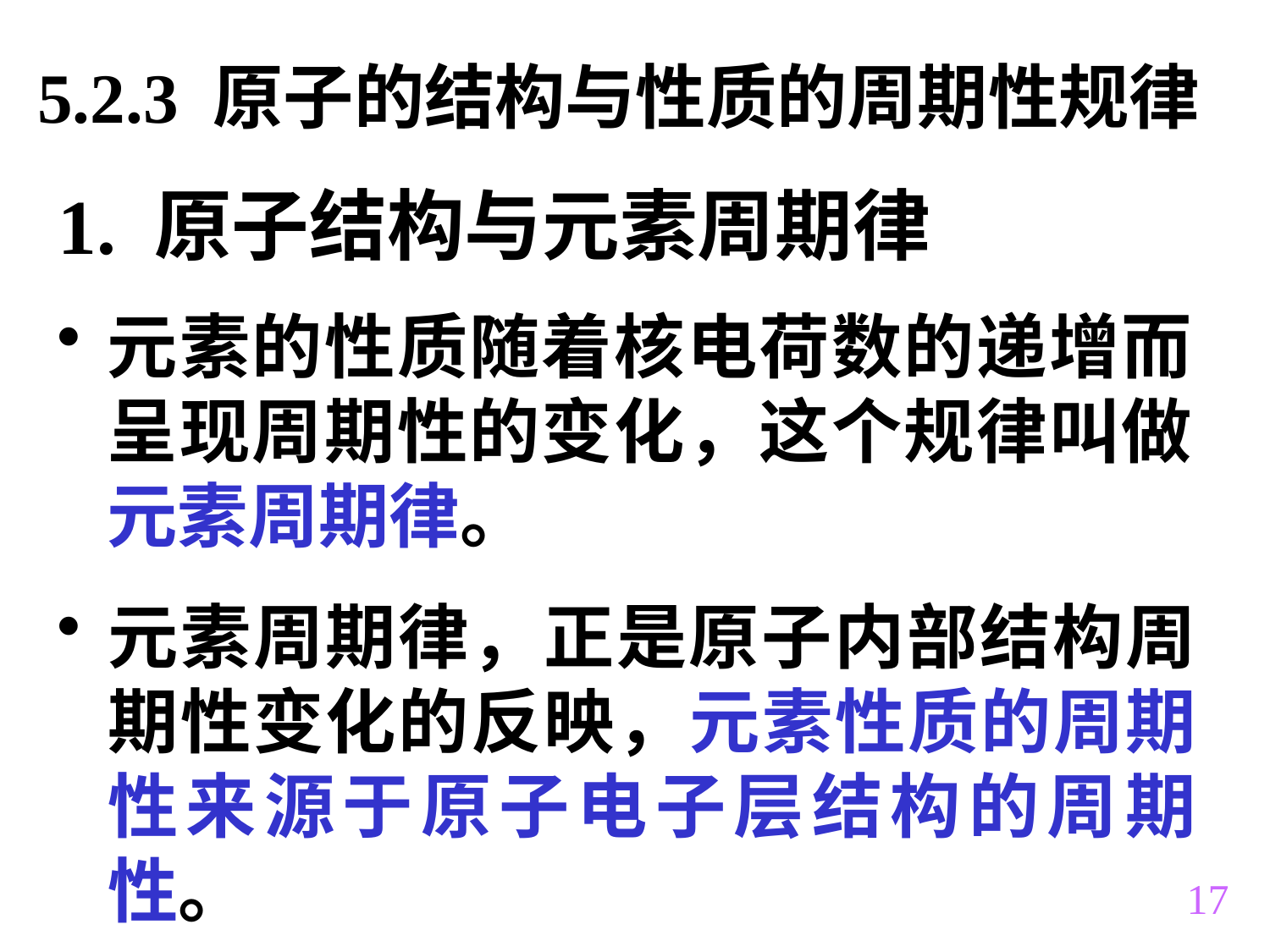

5.2.3 原子的结构与性质的周期性规律
# 1. 原子结构与元素周期律
元素的性质随着核电荷数的递增而呈现周期性的变化，这个规律叫做元素周期律。
元素周期律，正是原子内部结构周期性变化的反映，元素性质的周期性来源于原子电子层结构的周期性。